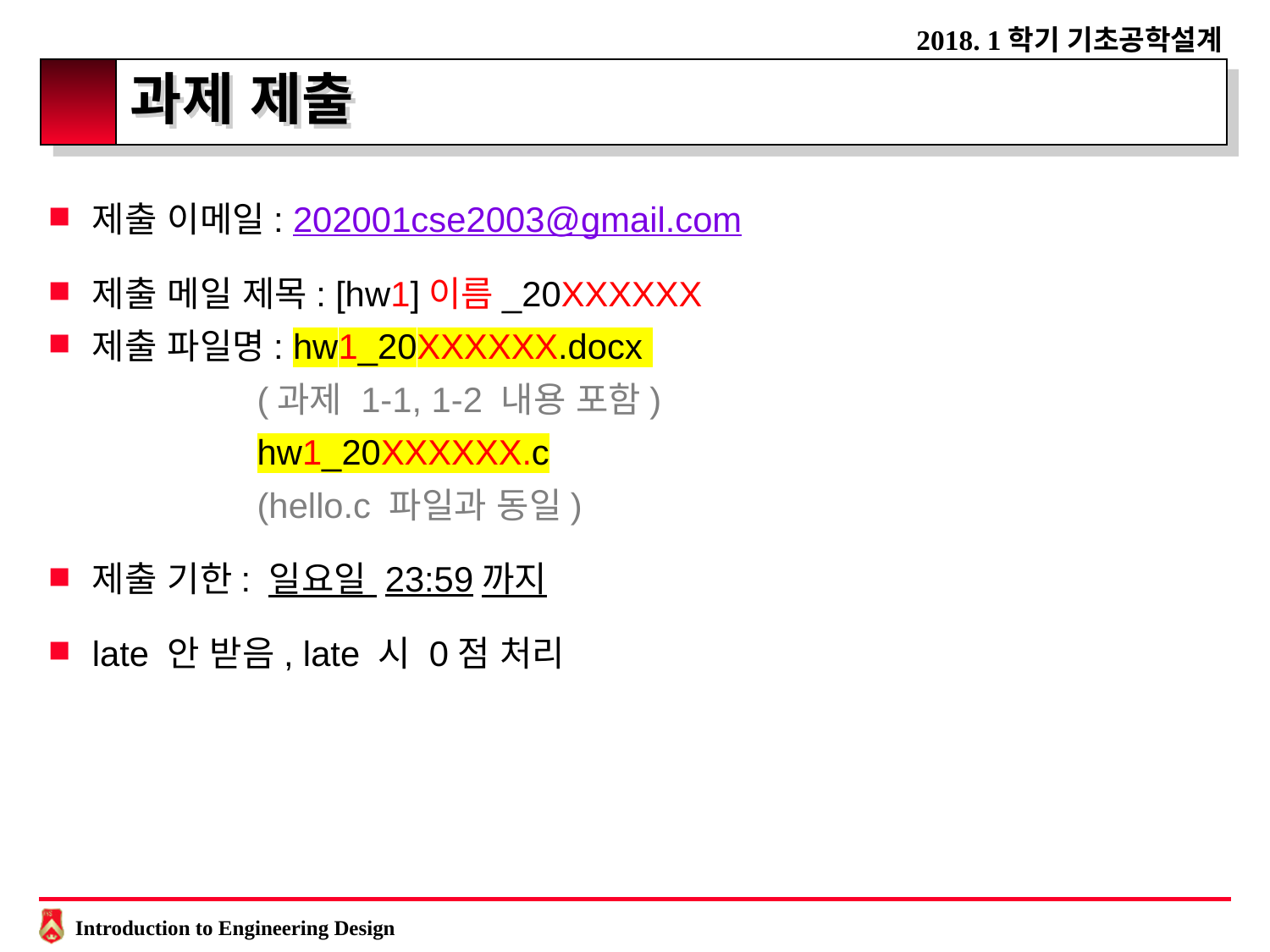

# 과제 제출
제출 이메일: 202001cse2003@gmail.com
제출 메일 제목: [hw1]이름_20XXXXXX
제출 파일명: hw1_20XXXXXX.docx
                     (과제 1-1, 1-2 내용 포함)
                     hw1_20XXXXXX.c
                     (hello.c 파일과 동일)
제출 기한: 일요일 23:59까지
late 안 받음, late 시 0점 처리